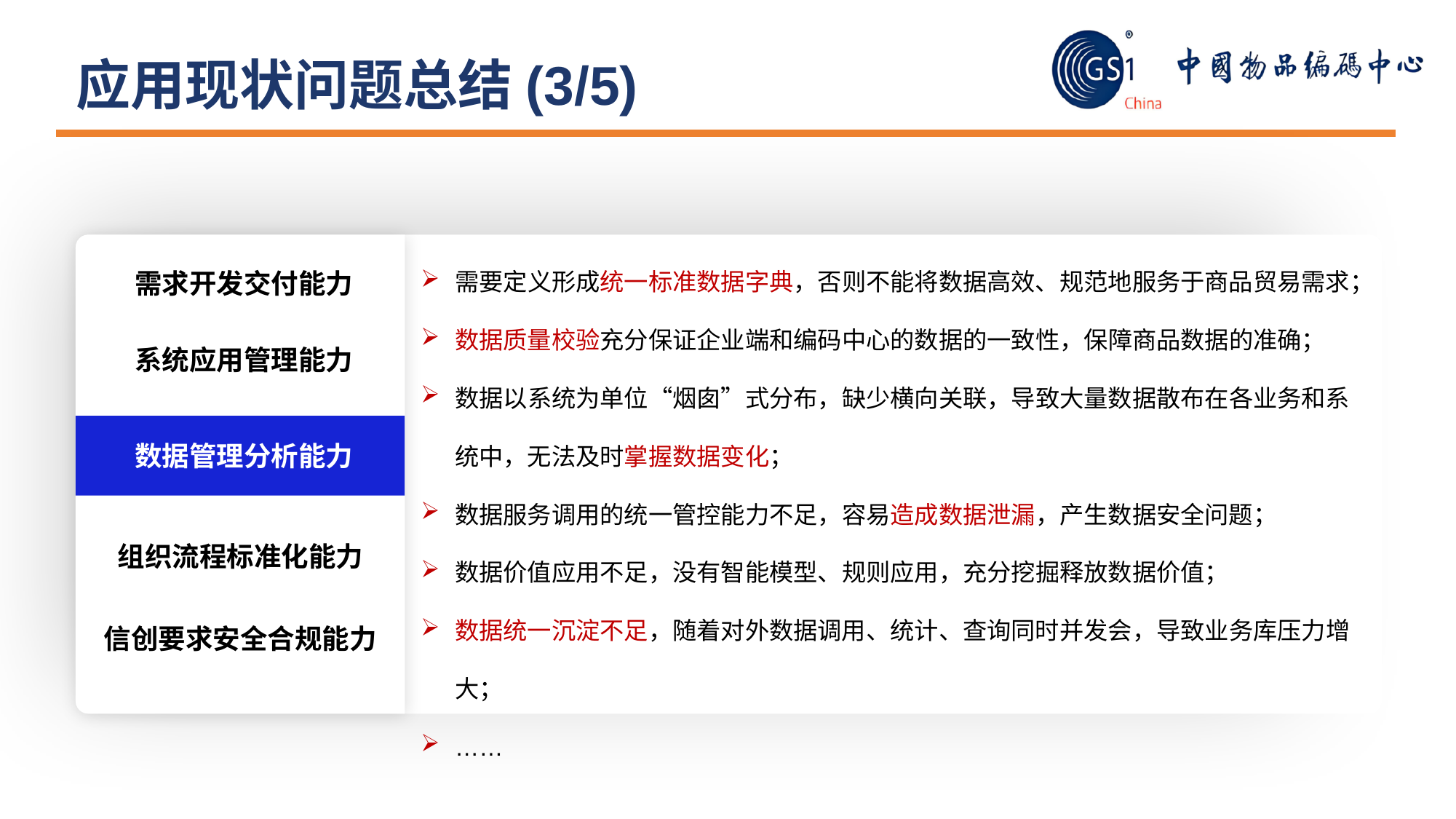

应用现状问题总结(3/5)
需要定义形成统一标准数据字典，否则不能将数据高效、规范地服务于商品贸易需求；
数据质量校验充分保证企业端和编码中心的数据的一致性，保障商品数据的准确；
数据以系统为单位“烟囱”式分布，缺少横向关联，导致大量数据散布在各业务和系统中，无法及时掌握数据变化；
数据服务调用的统一管控能力不足，容易造成数据泄漏，产生数据安全问题；
数据价值应用不足，没有智能模型、规则应用，充分挖掘释放数据价值；
数据统一沉淀不足，随着对外数据调用、统计、查询同时并发会，导致业务库压力增大；
……

需求开发交付能力

系统应用管理能力

数据管理分析能力
组织流程标准化能力
信创要求安全合规能力